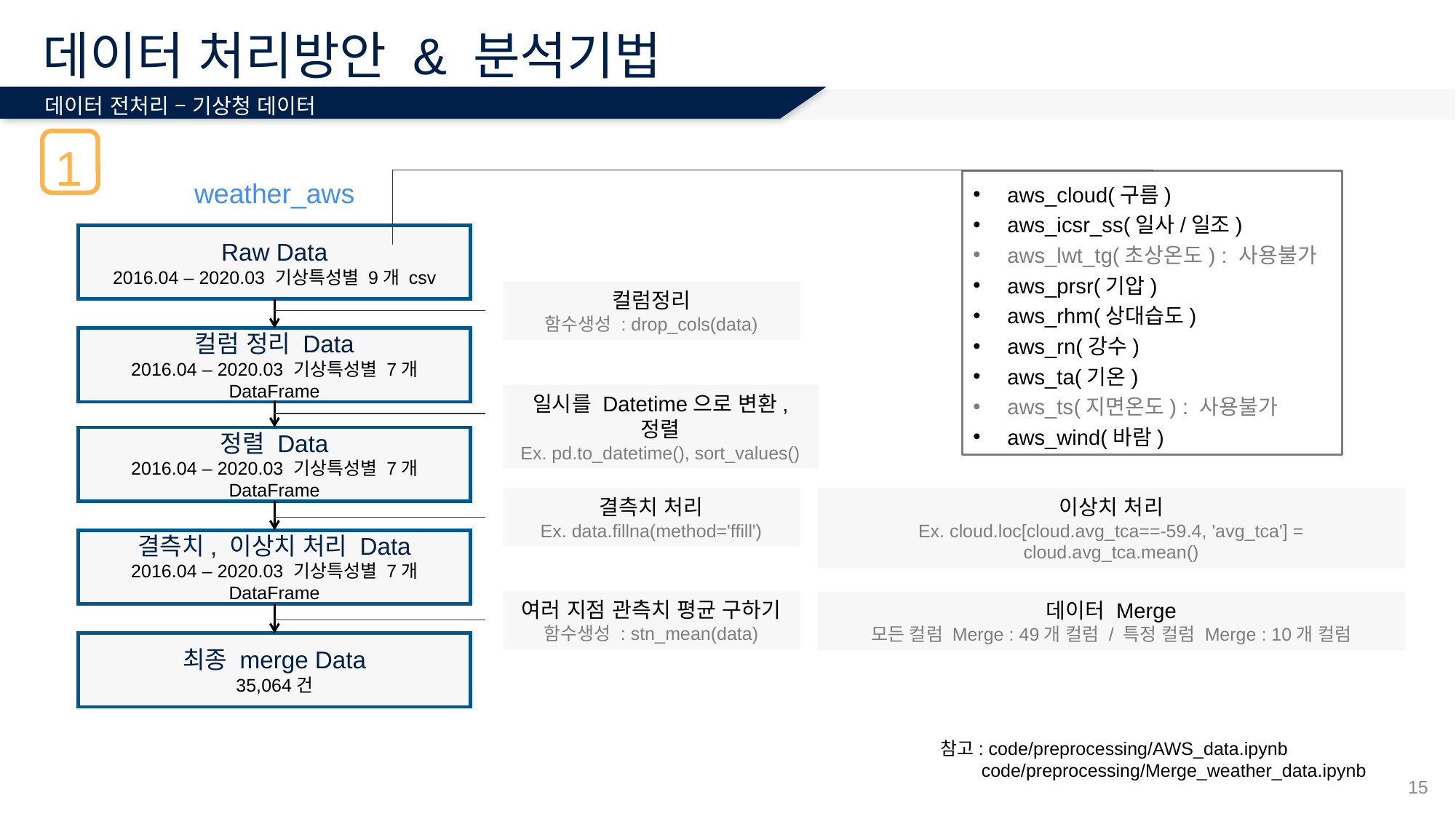

# 데이터 처리방안 & 분석기법
데이터 전처리 – 기상청 데이터

1
aws_cloud(구름)
aws_icsr_ss(일사/일조)
aws_lwt_tg(초상온도) : 사용불가
aws_prsr(기압)
aws_rhm(상대습도)
aws_rn(강수)
aws_ta(기온)
aws_ts(지면온도) : 사용불가
aws_wind(바람)
weather_aws
Raw Data
2016.04 – 2020.03 기상특성별 9개 csv
컬럼정리
함수생성 : drop_cols(data)
컬럼 정리 Data
2016.04 – 2020.03 기상특성별 7개 DataFrame
일시를 Datetime으로 변환, 정렬
Ex. pd.to_datetime(), sort_values()
정렬 Data
2016.04 – 2020.03 기상특성별 7개 DataFrame
결측치 처리
Ex. data.fillna(method='ffill')
이상치 처리
Ex. cloud.loc[cloud.avg_tca==-59.4, 'avg_tca'] = cloud.avg_tca.mean()
결측치, 이상치 처리 Data
2016.04 – 2020.03 기상특성별 7개 DataFrame
여러 지점 관측치 평균 구하기
함수생성 : stn_mean(data)
데이터 Merge
모든 컬럼 Merge : 49개 컬럼 / 특정 컬럼 Merge : 10개 컬럼
최종 merge Data
35,064건
참고: code/preprocessing/AWS_data.ipynb
        code/preprocessing/Merge_weather_data.ipynb
15